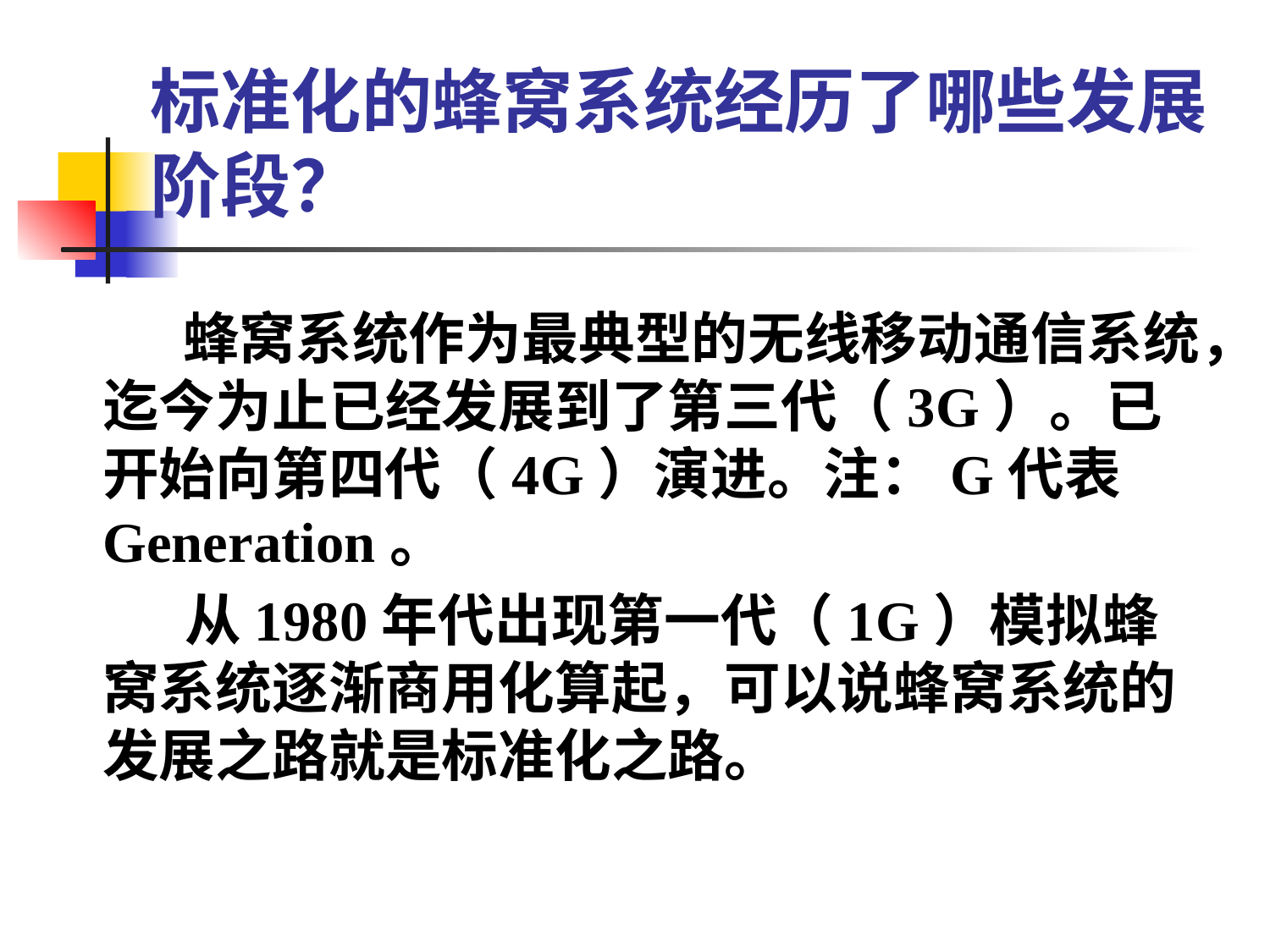

# 标准化的蜂窝系统经历了哪些发展阶段？
         蜂窝系统作为最典型的无线移动通信系统，迄今为止已经发展到了第三代（3G）。已开始向第四代（4G）演进。注：G代表Generation。
         从1980年代出现第一代（1G）模拟蜂窝系统逐渐商用化算起，可以说蜂窝系统的发展之路就是标准化之路。